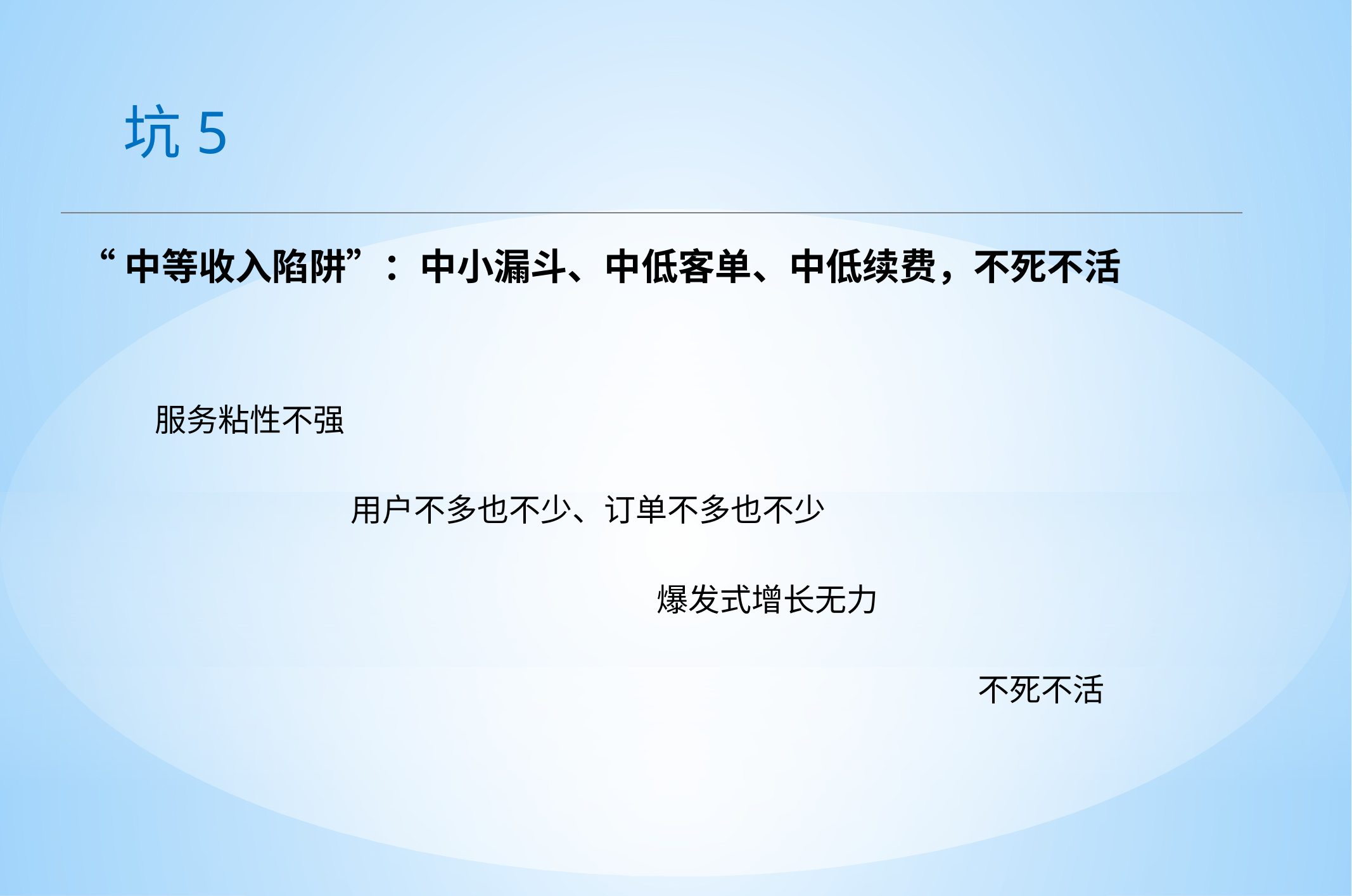

坑5
“中等收入陷阱”：中小漏斗、中低客单、中低续费，不死不活
服务粘性不强
用户不多也不少、订单不多也不少
爆发式增长无力
不死不活